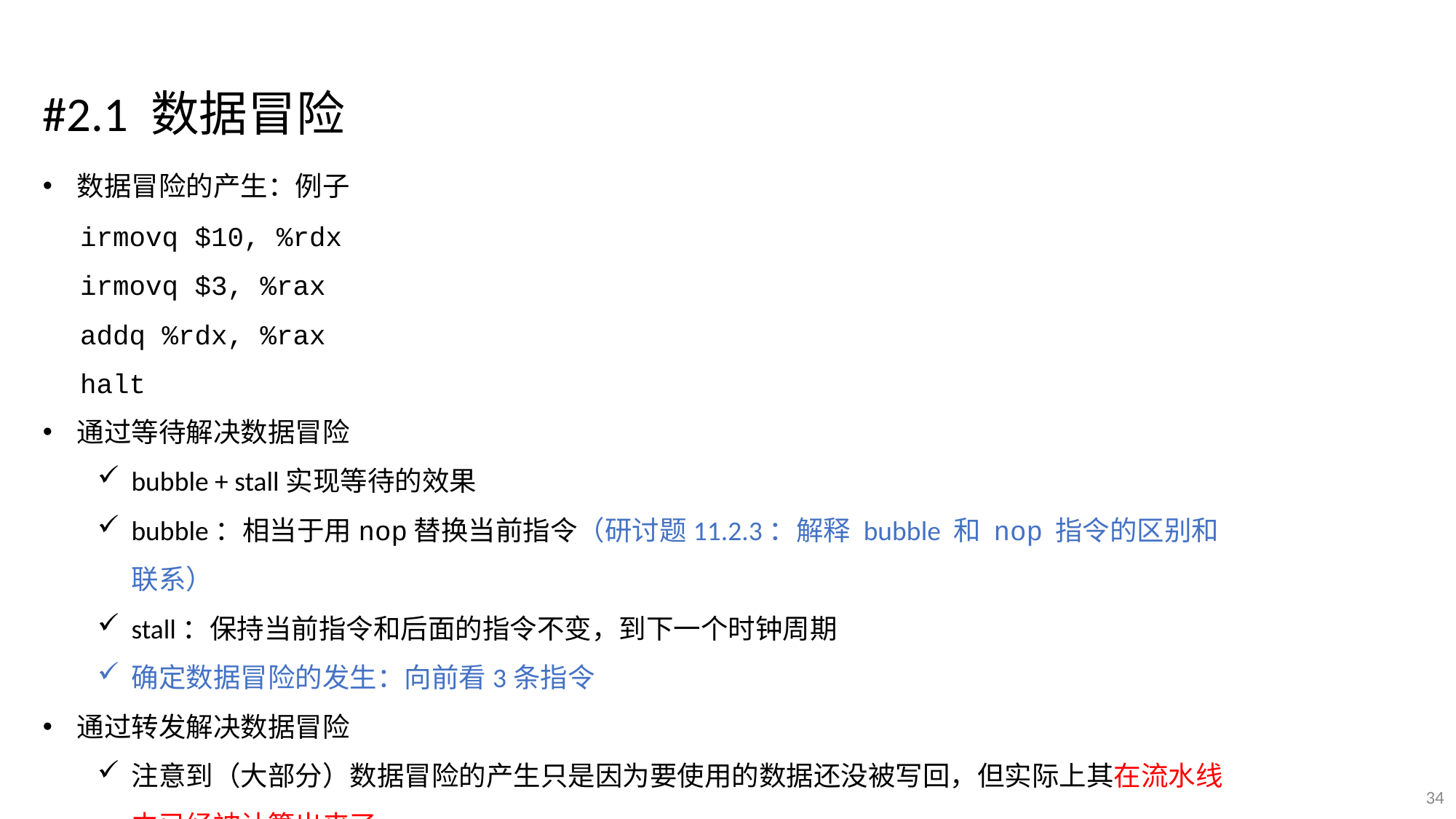

#2.1 数据冒险
数据冒险的产生：例子

通过等待解决数据冒险
bubble + stall实现等待的效果
bubble：相当于用nop替换当前指令（研讨题11.2.3：解释 bubble 和 nop 指令的区别和联系）
stall：保持当前指令和后面的指令不变，到下一个时钟周期
确定数据冒险的发生：向前看3条指令
通过转发解决数据冒险
注意到（大部分）数据冒险的产生只是因为要使用的数据还没被写回，但实际上其在流水线中已经被计算出来了
irmovq $10, %rdx
irmovq $3, %rax
addq %rdx, %rax
halt
34